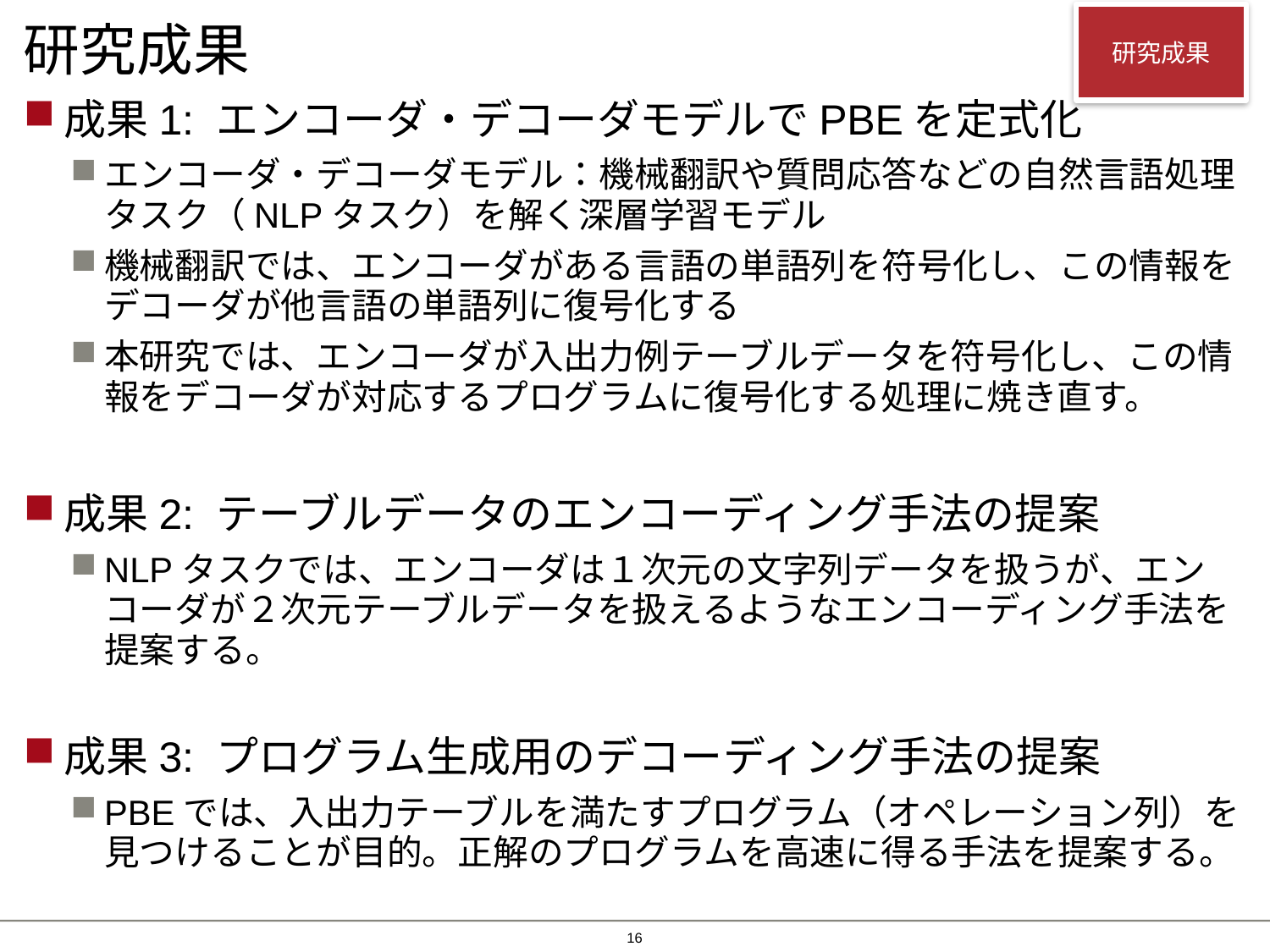

# 研究成果
研究成果
成果1: エンコーダ・デコーダモデルでPBEを定式化
エンコーダ・デコーダモデル：機械翻訳や質問応答などの自然言語処理タスク（NLPタスク）を解く深層学習モデル
機械翻訳では、エンコーダがある言語の単語列を符号化し、この情報をデコーダが他言語の単語列に復号化する
本研究では、エンコーダが入出力例テーブルデータを符号化し、この情報をデコーダが対応するプログラムに復号化する処理に焼き直す。

成果2: テーブルデータのエンコーディング手法の提案
NLPタスクでは、エンコーダは１次元の文字列データを扱うが、エンコーダが２次元テーブルデータを扱えるようなエンコーディング手法を提案する。

成果3: プログラム生成用のデコーディング手法の提案
PBEでは、入出力テーブルを満たすプログラム（オペレーション列）を見つけることが目的。正解のプログラムを高速に得る手法を提案する。

16